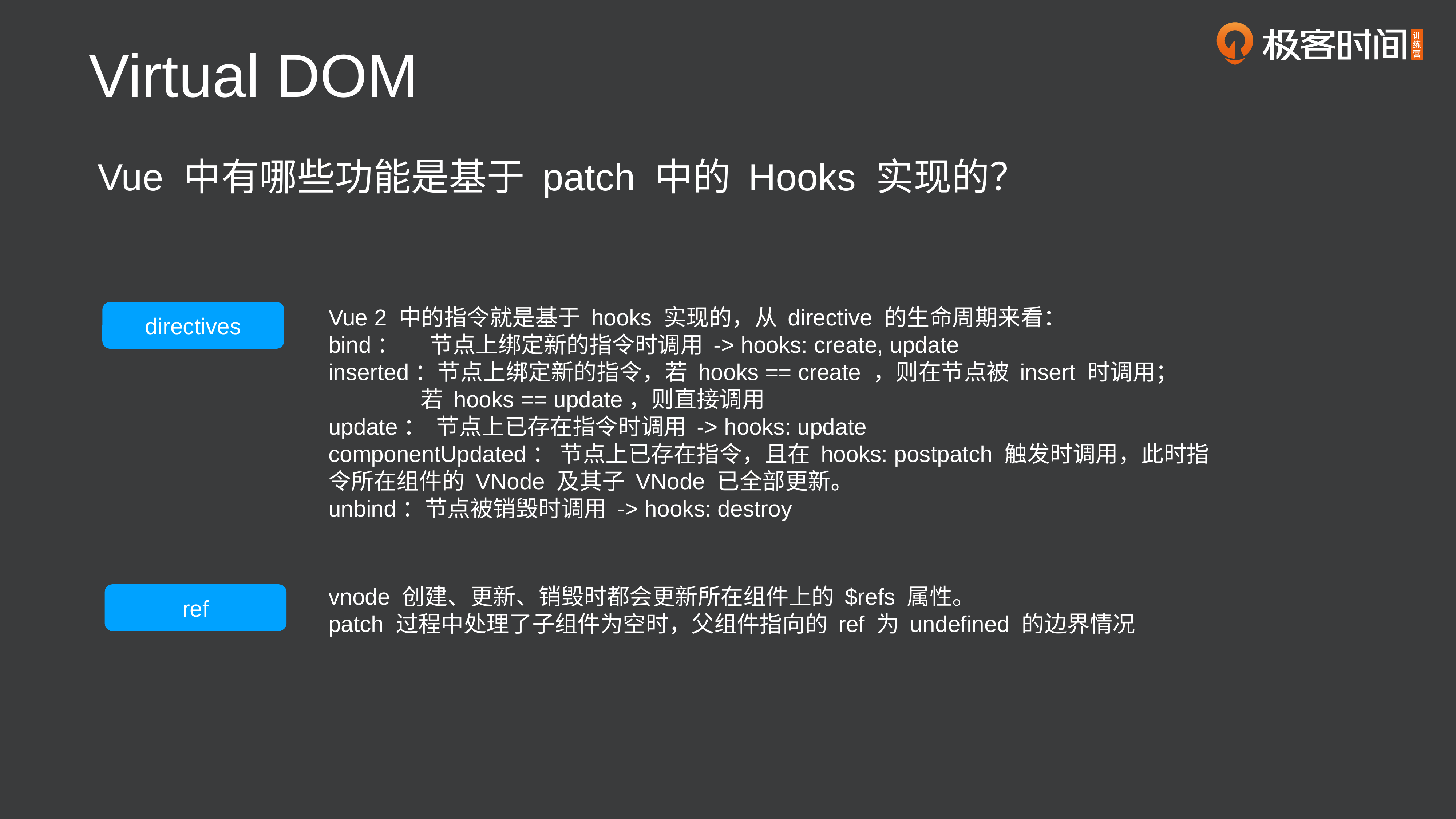

Virtual DOM
Vue 中有哪些功能是基于 patch 中的 Hooks 实现的？
Vue 2 中的指令就是基于 hooks 实现的，从 directive 的生命周期来看：
bind：      节点上绑定新的指令时调用 -> hooks: create, update
inserted：节点上绑定新的指令，若 hooks == create ，则在节点被 insert 时调用；
                 若 hooks == update，则直接调用
update：  节点上已存在指令时调用 -> hooks: update
componentUpdated： 节点上已存在指令，且在 hooks: postpatch 触发时调用，此时指令所在组件的 VNode 及其子 VNode 已全部更新。
unbind：节点被销毁时调用 -> hooks: destroy
directives
vnode 创建、更新、销毁时都会更新所在组件上的 $refs 属性。
patch 过程中处理了子组件为空时，父组件指向的 ref 为 undefined 的边界情况
ref